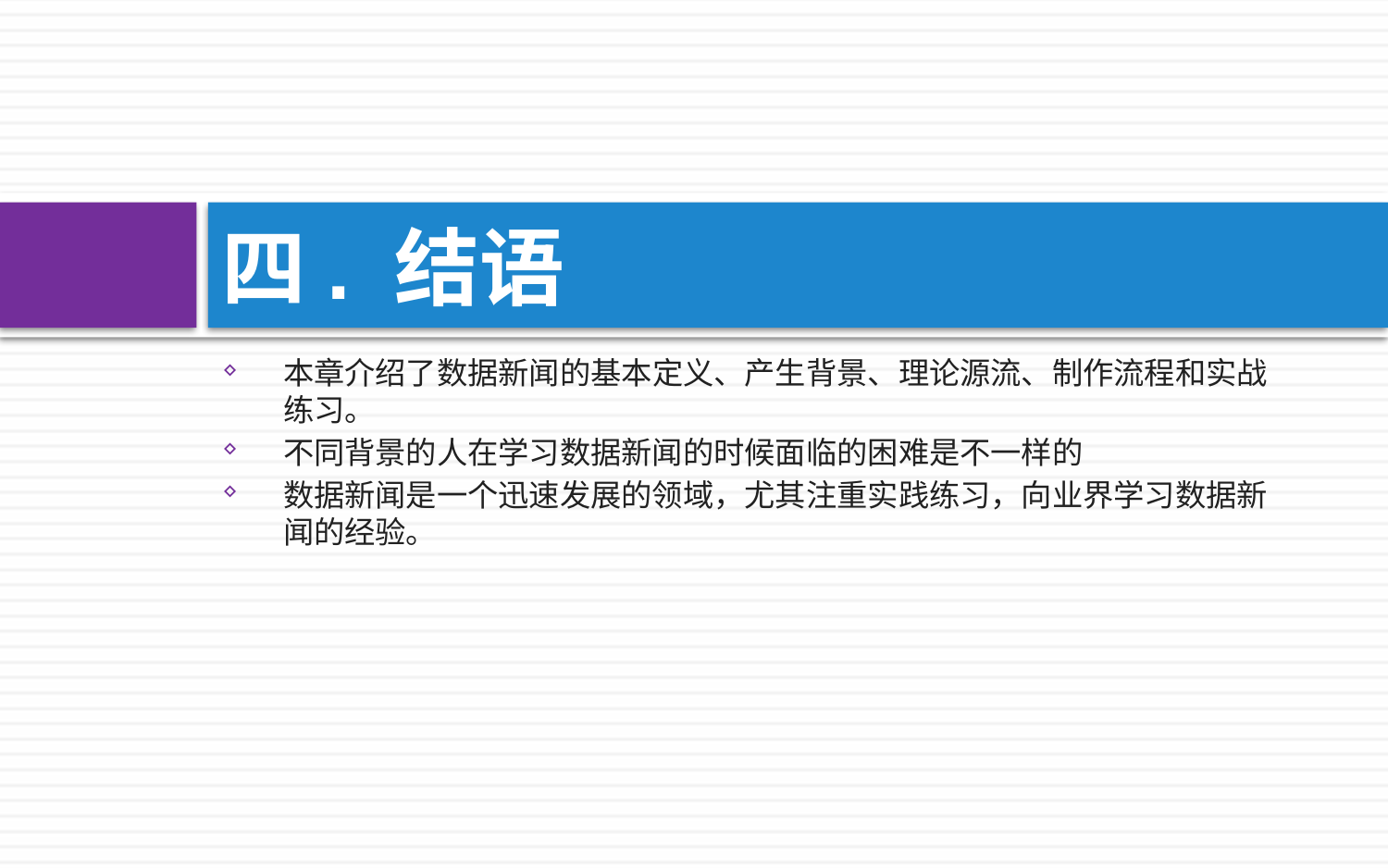

# 四. 结语
本章介绍了数据新闻的基本定义、产生背景、理论源流、制作流程和实战练习。
不同背景的人在学习数据新闻的时候面临的困难是不一样的
数据新闻是一个迅速发展的领域，尤其注重实践练习，向业界学习数据新闻的经验。